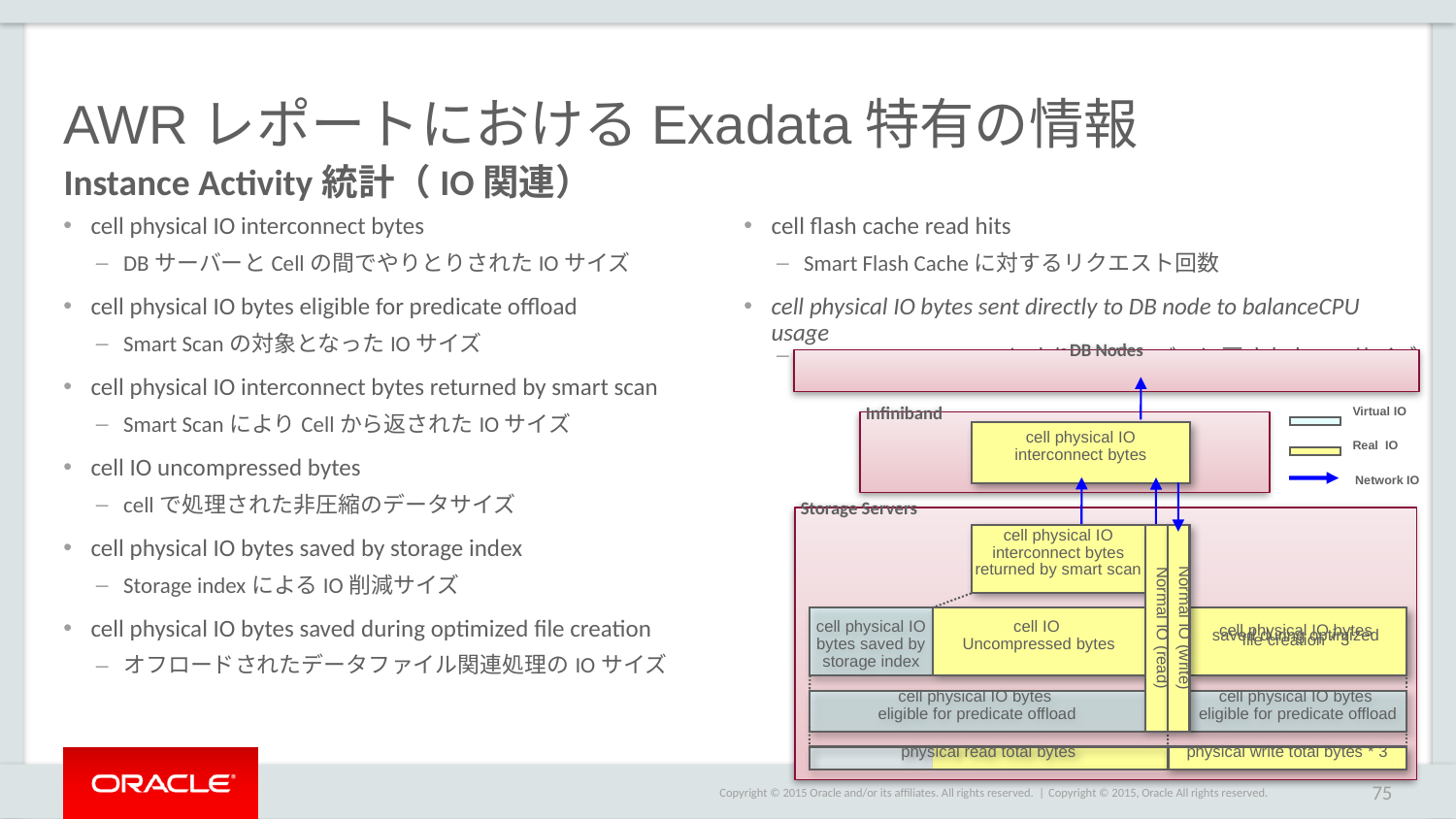

# AWRレポートにおけるExadata特有の情報
Instance Activity統計（IO関連）

cell physical IO interconnect bytes
DBサーバーとCellの間でやりとりされたIOサイズ
cell physical IO bytes eligible for predicate offload
Smart Scanの対象となったIOサイズ
cell physical IO interconnect bytes returned by smart scan
Smart ScanによりCellから返されたIOサイズ
cell IO uncompressed bytes
cellで処理された非圧縮のデータサイズ
cell physical IO bytes saved by storage index
Storage indexによるIO削減サイズ
cell physical IO bytes saved during optimized file creation
オフロードされたデータファイル関連処理のIOサイズ
cell flash cache read hits
Smart Flash Cacheに対するリクエスト回数
cell physical IO bytes sent directly to DB node to balanceCPU usage
Optimized Smart ScanによりDBサーバーに戻されたI/Oサイズ
cell physical IO
interconnect bytes
DB Nodes

Virtual IO

Real  IO

Network IO

Infiniband
cell physical IO
interconnect bytes
returned by smart scan

Storage Servers
cell physical IO bytes
saved during optimized
file creation * 3
cell IO
Uncompressed bytes
cell physical IO bytes
eligible for predicate offload
physical read total bytes
cell physical IO
bytes saved by
storage index
cell physical IO bytes
eligible for predicate offload
Normal IO (read)
Normal IO (write)
physical write total bytes * 3

Copyright © 2015, Oracle All rights reserved.
75